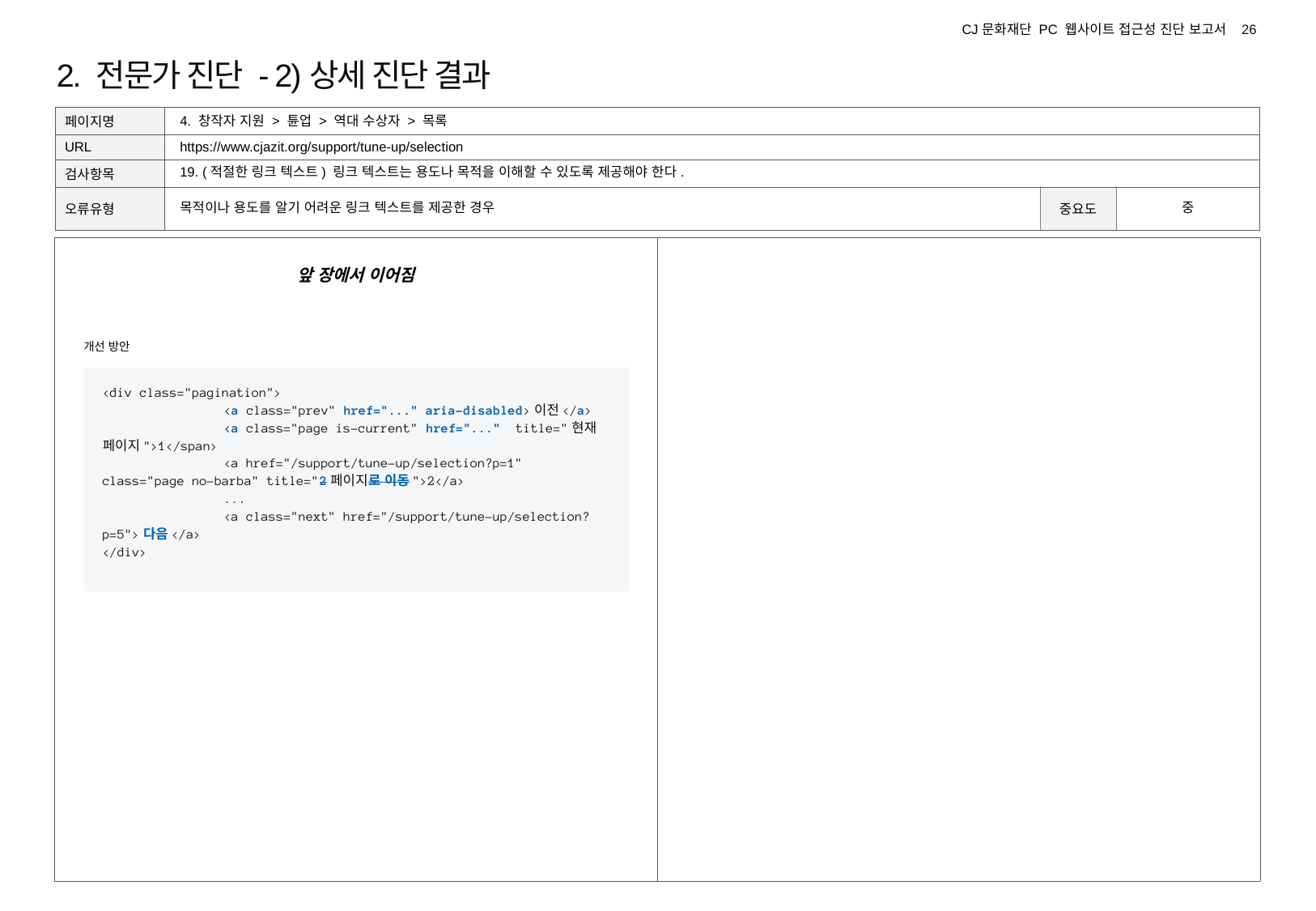

# 2. 전문가 진단 - 2)상세 진단 결과
4. 창작자 지원 > 튠업 > 역대 수상자 > 목록
https://www.cjazit.org/support/tune-up/selection
19. (적절한 링크 텍스트) 링크 텍스트는 용도나 목적을 이해할 수 있도록 제공해야 한다.
목적이나 용도를 알기 어려운 링크 텍스트를 제공한 경우
중
앞 장에서 이어짐
개선 방안
<div class="pagination">
	<a class="prev" href="..." aria-disabled>이전</a>
	<a class="page is-current" href="..."  title="현재 페이지">1</span>
  	<a href="/support/tune-up/selection?p=1" class="page no-barba" title="2페이지로 이동">2</a>
	...
	<a class="next" href="/support/tune-up/selection?p=5">다음</a>
</div>